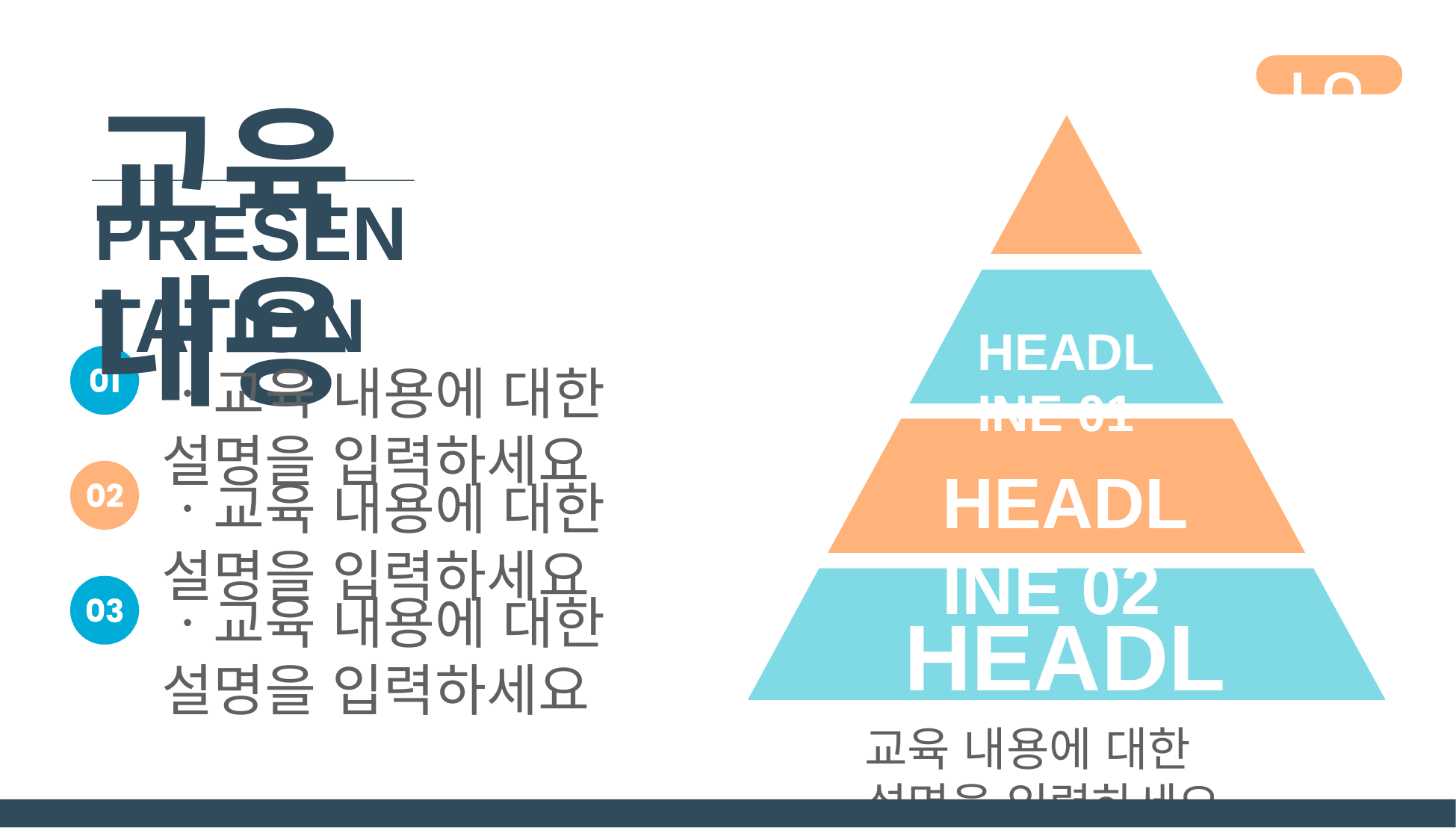

LOGO
교육 내용

PRESENTATION

HEADLINE 01

ㆍ교육 내용에 대한 설명을 입력하세요

HEADLINE 02

ㆍ교육 내용에 대한 설명을 입력하세요

ㆍ교육 내용에 대한 설명을 입력하세요
HEADLINE 03

교육 내용에 대한 설명을 입력하세요